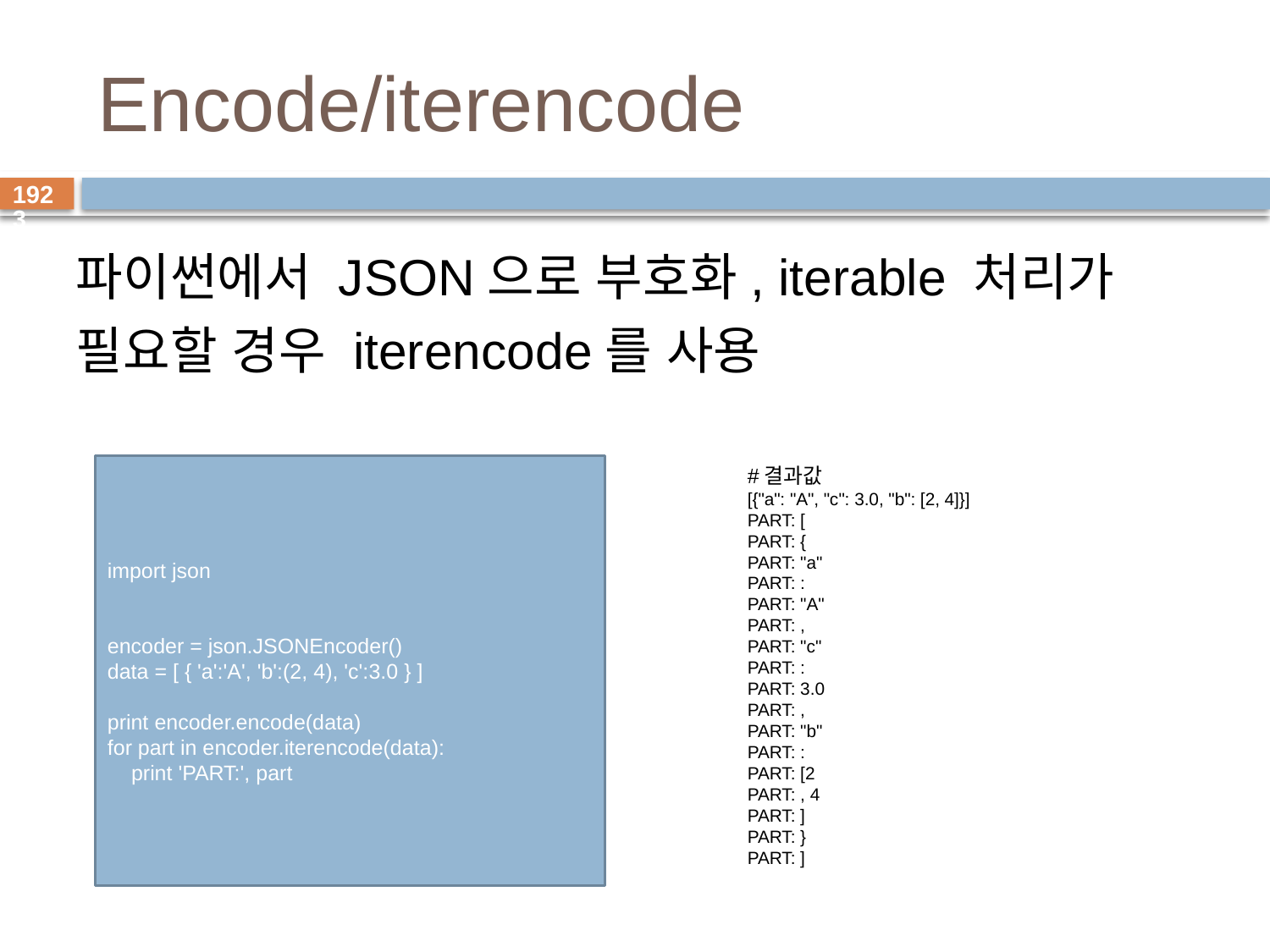

# Encode/iterencode
1923
파이썬에서 JSON으로 부호화, iterable 처리가 필요할 경우 iterencode를 사용
import json

encoder = json.JSONEncoder()
data = [ { 'a':'A', 'b':(2, 4), 'c':3.0 } ]

print encoder.encode(data)
for part in encoder.iterencode(data):
    print 'PART:', part
#결과값
[{"a": "A", "c": 3.0, "b": [2, 4]}]
PART: [
PART: {
PART: "a"
PART: :
PART: "A"
PART: ,
PART: "c"
PART: :
PART: 3.0
PART: ,
PART: "b"
PART: :
PART: [2
PART: , 4
PART: ]
PART: }
PART: ]